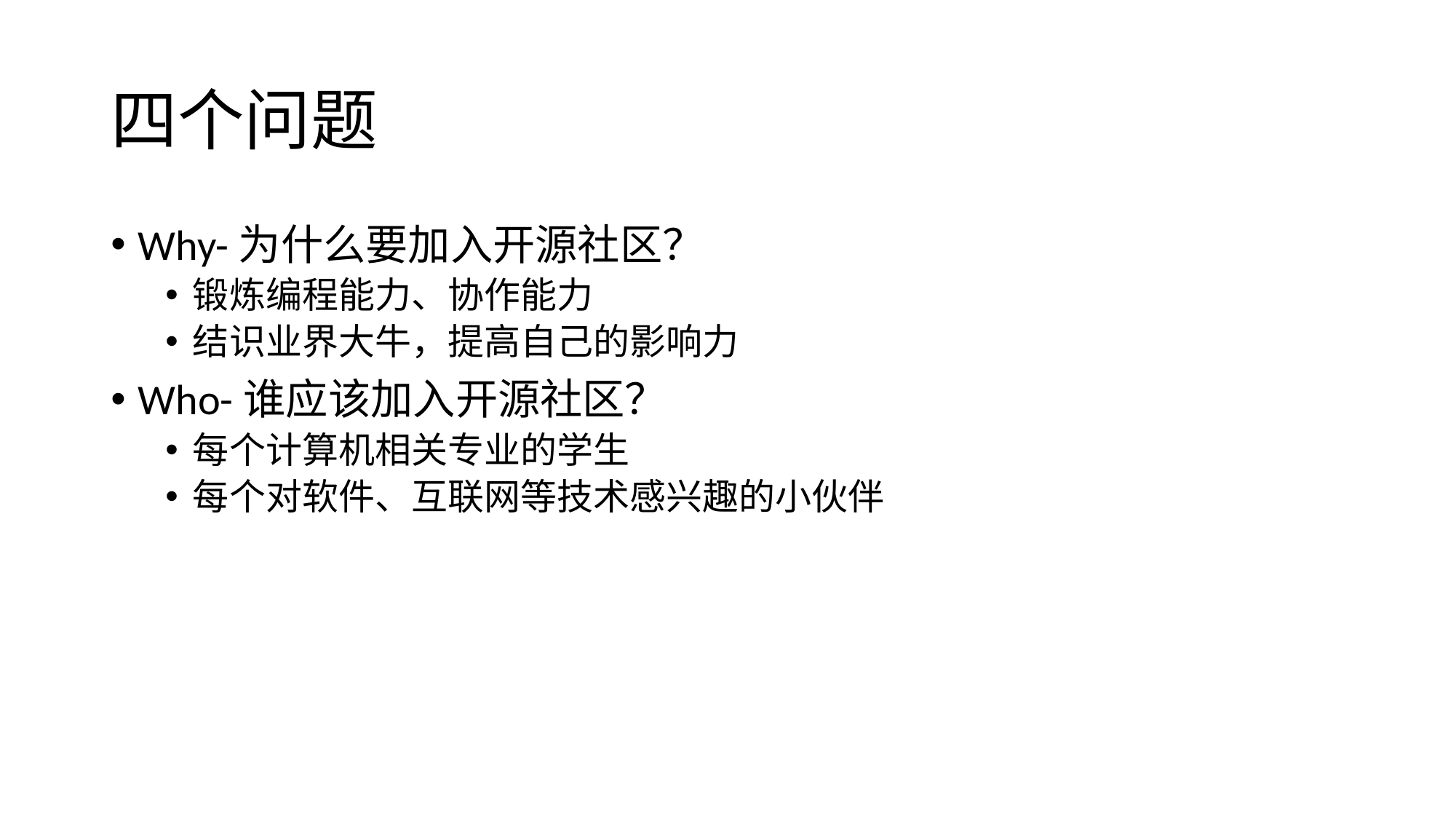

# 四个问题
Why-为什么要加入开源社区？
锻炼编程能力、协作能力
结识业界大牛，提高自己的影响力
Who-谁应该加入开源社区？
每个计算机相关专业的学生
每个对软件、互联网等技术感兴趣的小伙伴